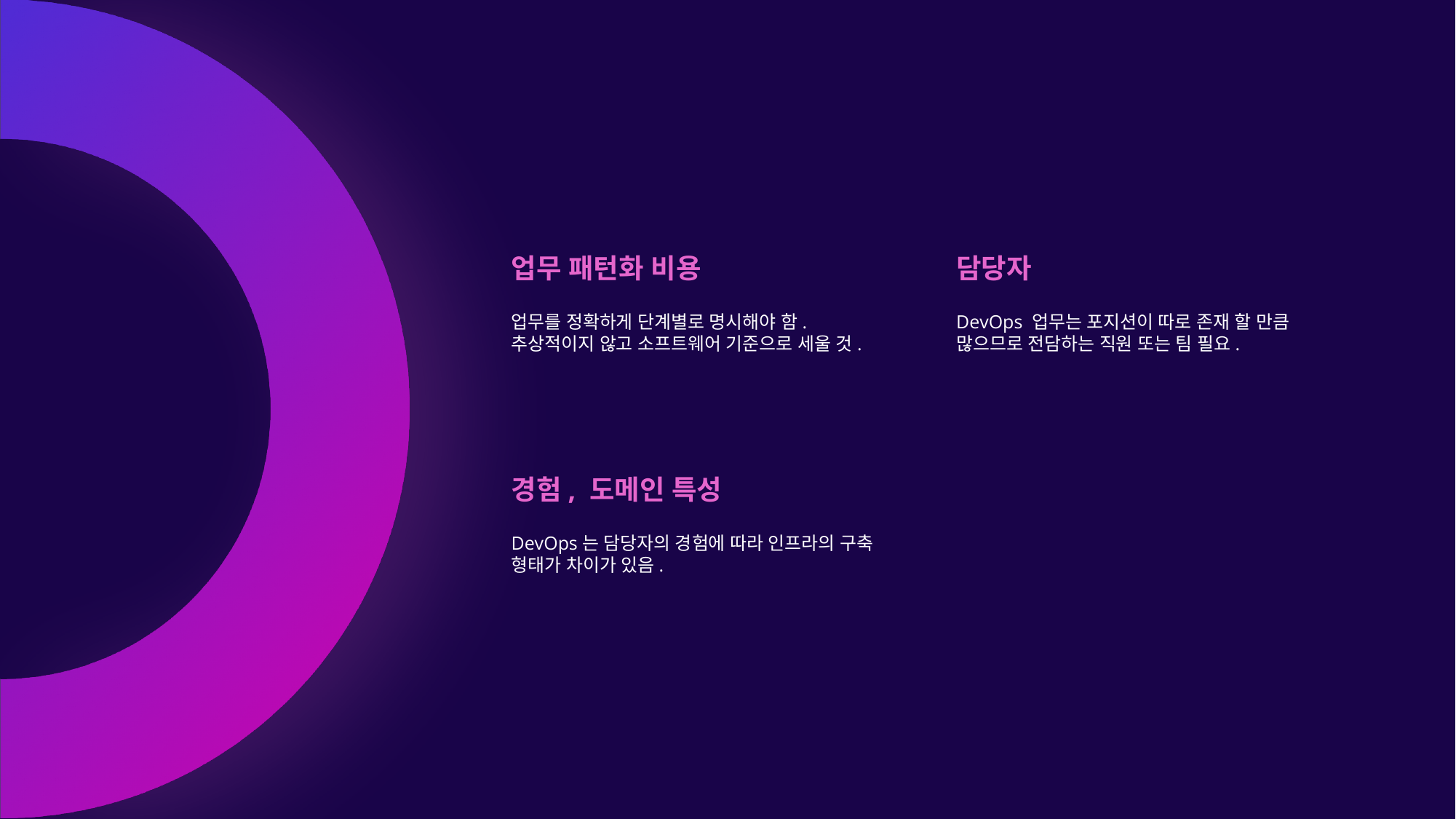

업무 패턴화 비용
담당자
업무를 정확하게 단계별로 명시해야 함.
추상적이지 않고 소프트웨어 기준으로 세울 것.
DevOps 업무는 포지션이 따로 존재 할 만큼 많으므로 전담하는 직원 또는 팀 필요.
경험, 도메인 특성
DevOps는 담당자의 경험에 따라 인프라의 구축 형태가 차이가 있음.